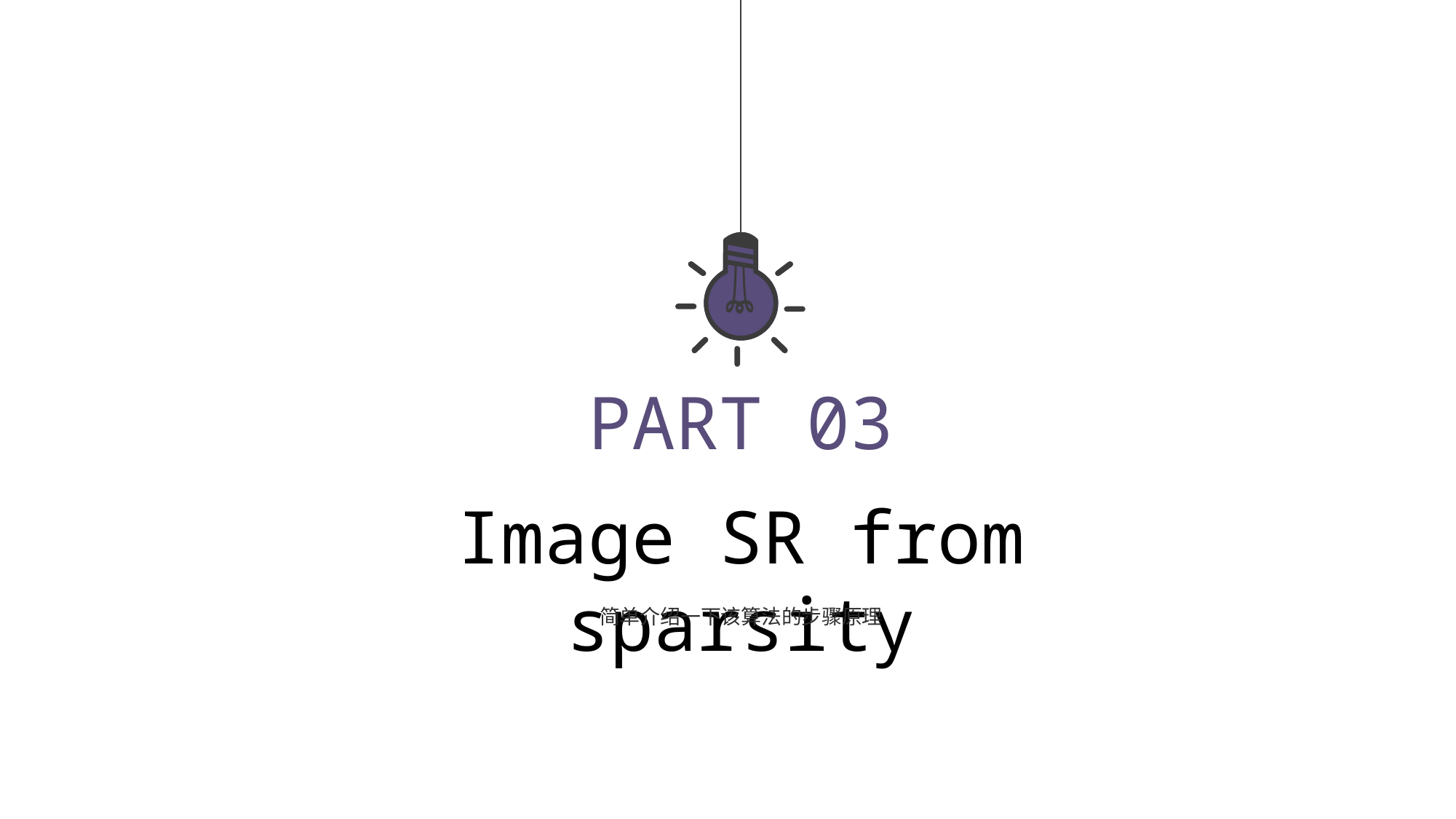

PART 03
Image SR from sparsity
简单介绍一下该算法的步骤原理